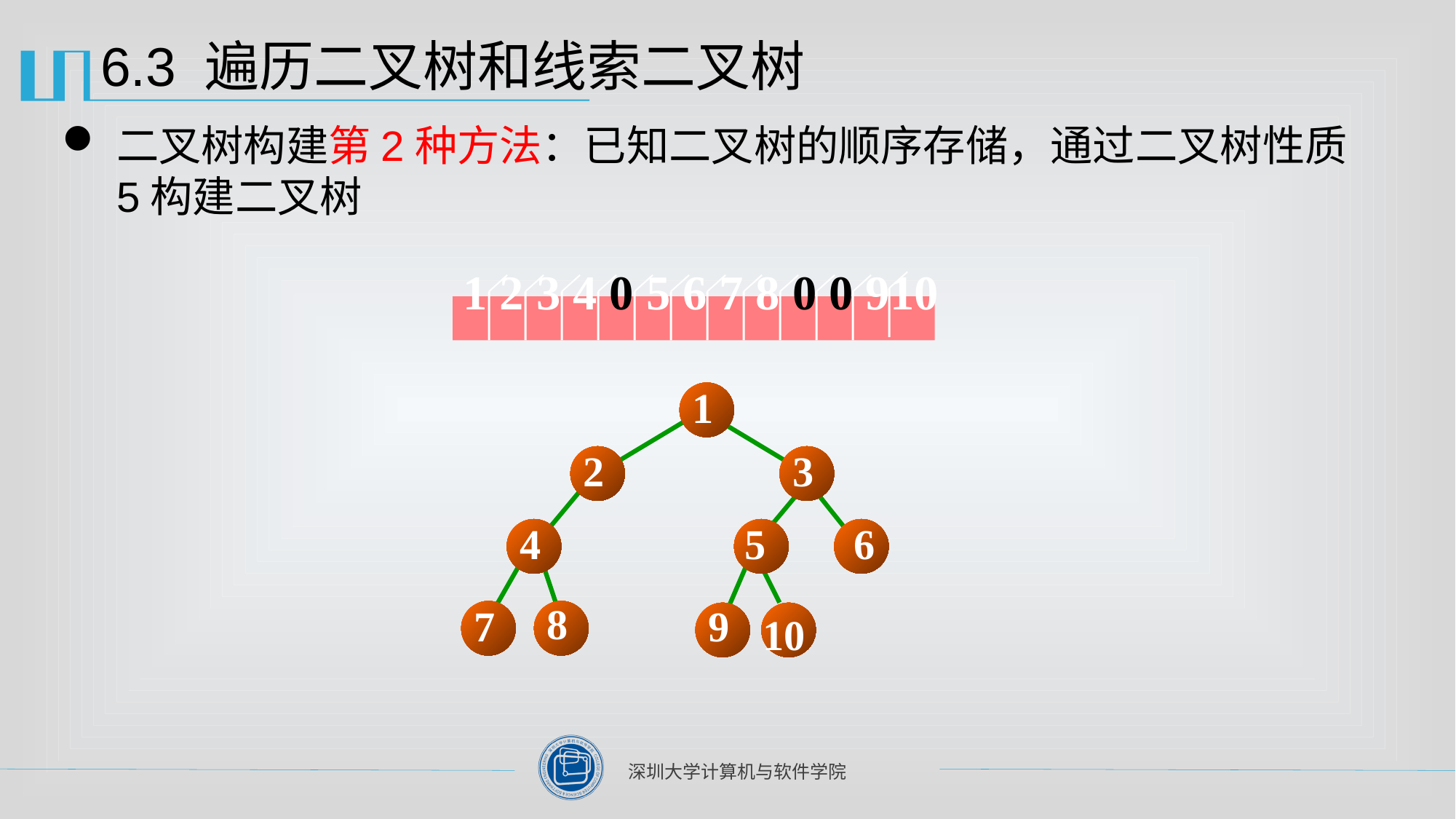

# 6.3 遍历二叉树和线索二叉树
二叉树构建第2种方法：已知二叉树的顺序存储，通过二叉树性质5构建二叉树

1 2 3 4 0 5 6 7 8 0 0 910

1

2
3

4
5
6

8
7
9

10
9

50